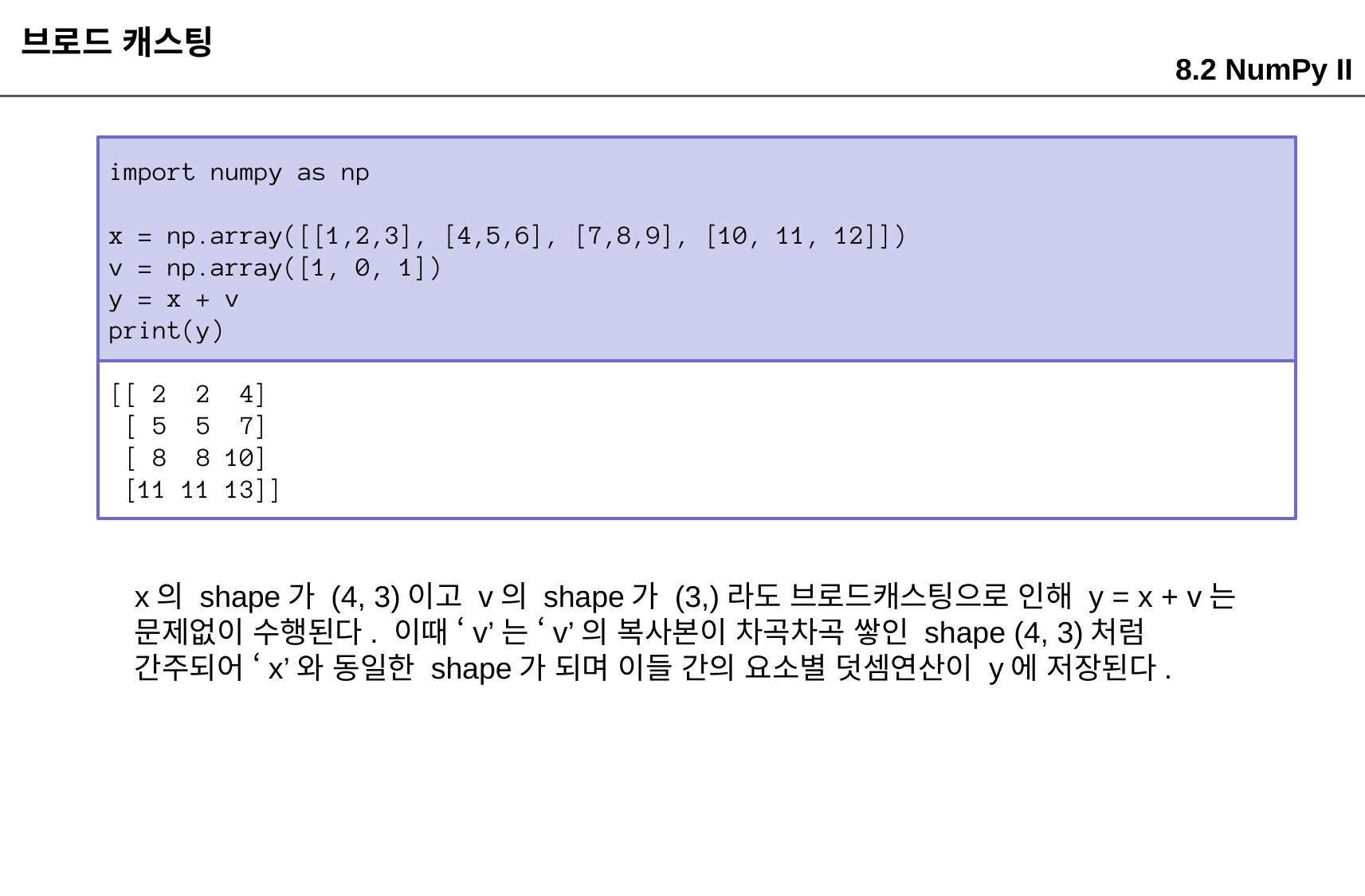

브로드 캐스팅
8.2 NumPy II
import numpy as np

x = np.array([[1,2,3], [4,5,6], [7,8,9], [10, 11, 12]])
v = np.array([1, 0, 1])
y = x + v
print(y)
[[ 2  2  4]
 [ 5  5  7]
 [ 8  8 10]
 [11 11 13]]
x의 shape가 (4, 3)이고 v의 shape가 (3,)라도 브로드캐스팅으로 인해 y = x + v는 문제없이 수행된다. 이때 ‘v’는 ‘v’의 복사본이 차곡차곡 쌓인 shape (4, 3)처럼 간주되어 ‘x’와 동일한 shape가 되며 이들 간의 요소별 덧셈연산이 y에 저장된다.